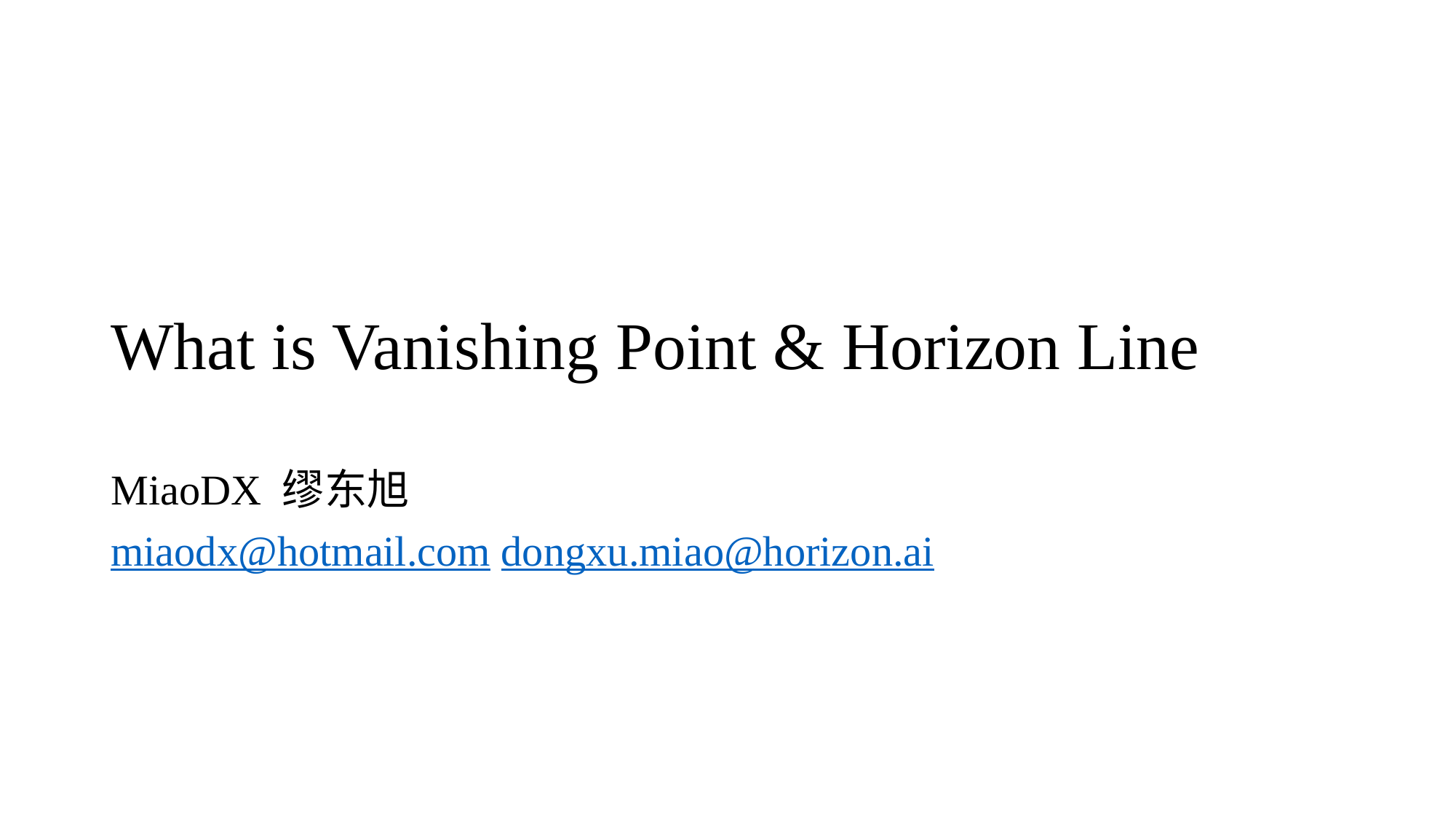

# What is Vanishing Point & Horizon Line
MiaoDX 缪东旭
miaodx@hotmail.com dongxu.miao@horizon.ai